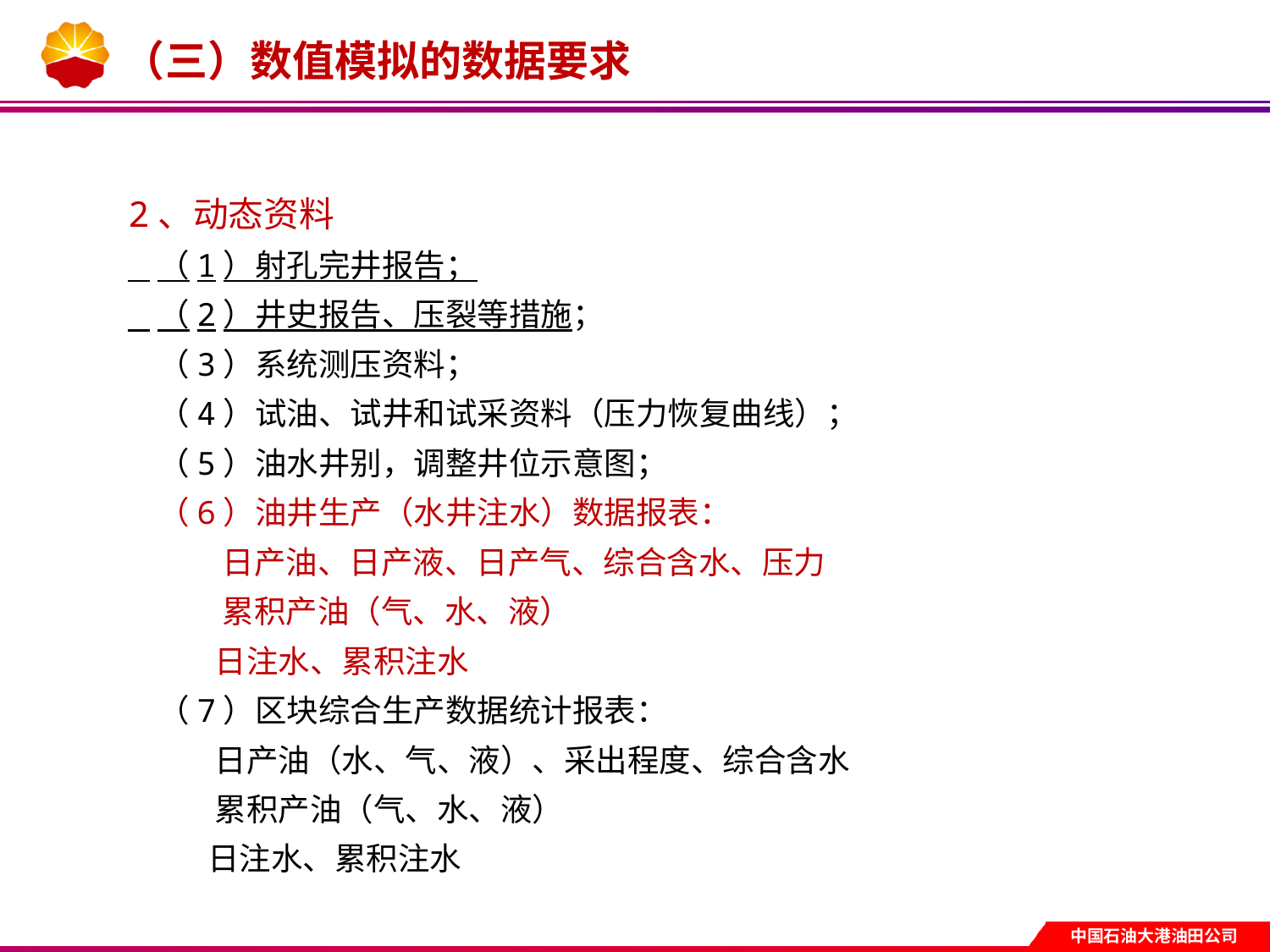

# （三）数值模拟的数据要求
2、动态资料
   （1）射孔完井报告；
   （2）井史报告、压裂等措施；
   （3）系统测压资料；
   （4）试油、试井和试采资料（压力恢复曲线）；
   （5）油水井别，调整井位示意图；
   （6）油井生产（水井注水）数据报表：
            日产油、日产液、日产气、综合含水、压力
            累积产油（气、水、液）
           日注水、累积注水
   （7）区块综合生产数据统计报表：
           日产油（水、气、液）、采出程度、综合含水
           累积产油（气、水、液）
          日注水、累积注水